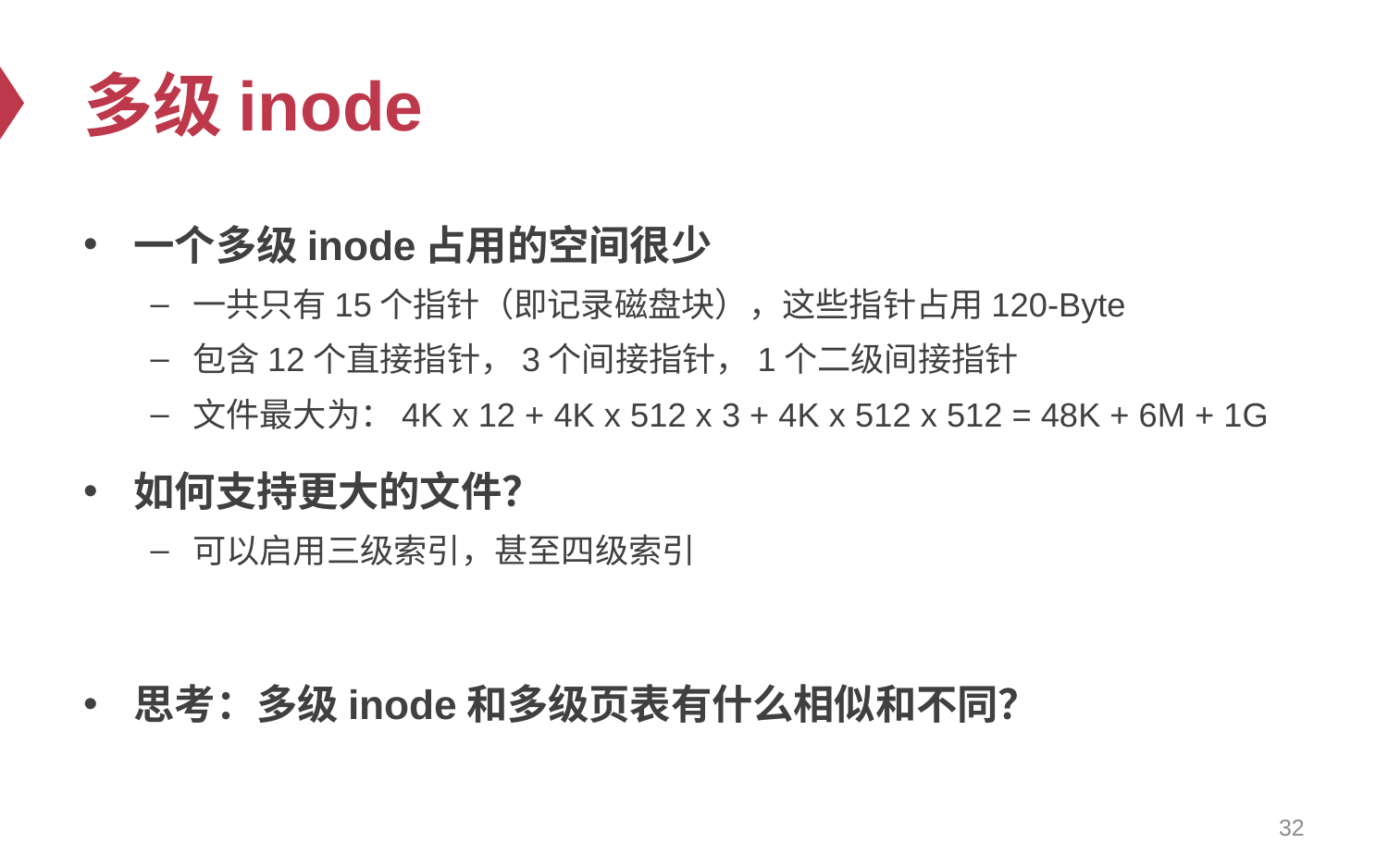

# 多级inode
一个多级inode占用的空间很少
一共只有15个指针（即记录磁盘块），这些指针占用120-Byte
包含12个直接指针，3个间接指针，1个二级间接指针
文件最大为：4K x 12 + 4K x 512 x 3 + 4K x 512 x 512 = 48K + 6M + 1G
如何支持更大的文件？
可以启用三级索引，甚至四级索引

思考：多级inode和多级页表有什么相似和不同？

32